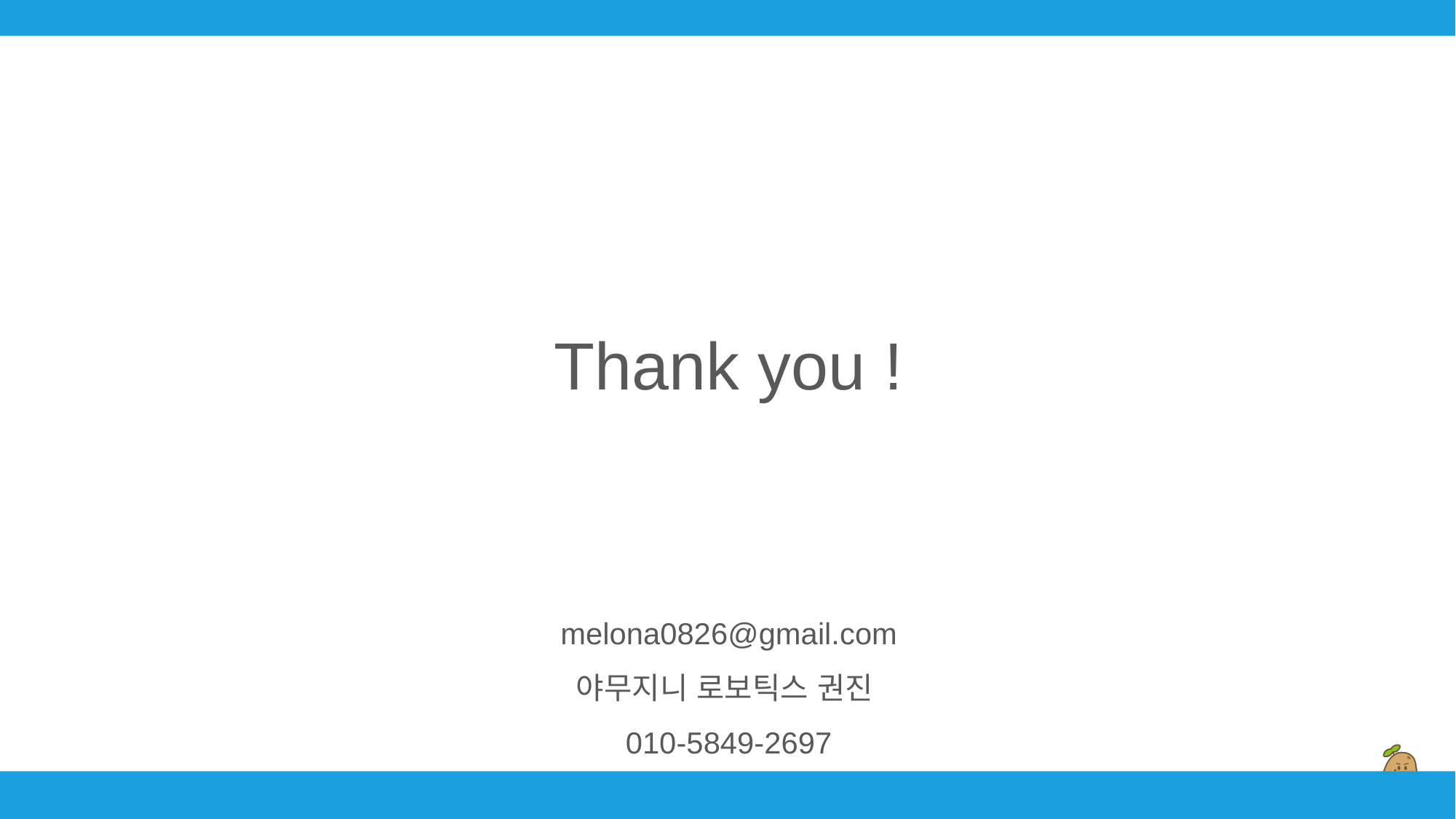

Thank you !
melona0826@gmail.com
야무지니 로보틱스 권진
010-5849-2697